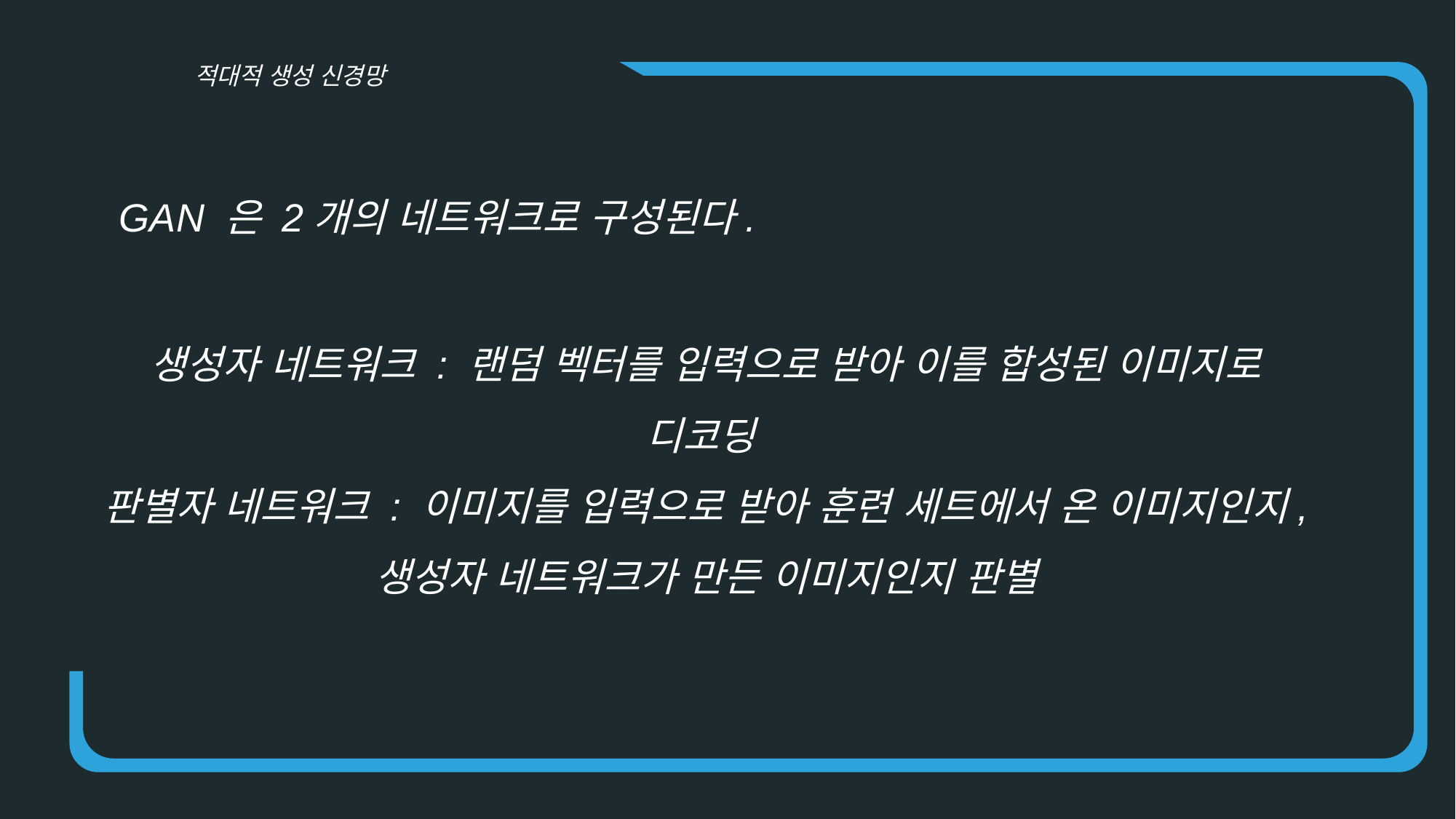

적대적 생성 신경망

GAN 은 2개의 네트워크로 구성된다.
생성자 네트워크 : 랜덤 벡터를 입력으로 받아 이를 합성된 이미지로 디코딩
판별자 네트워크 : 이미지를 입력으로 받아 훈련 세트에서 온 이미지인지, 생성자 네트워크가 만든 이미지인지 판별